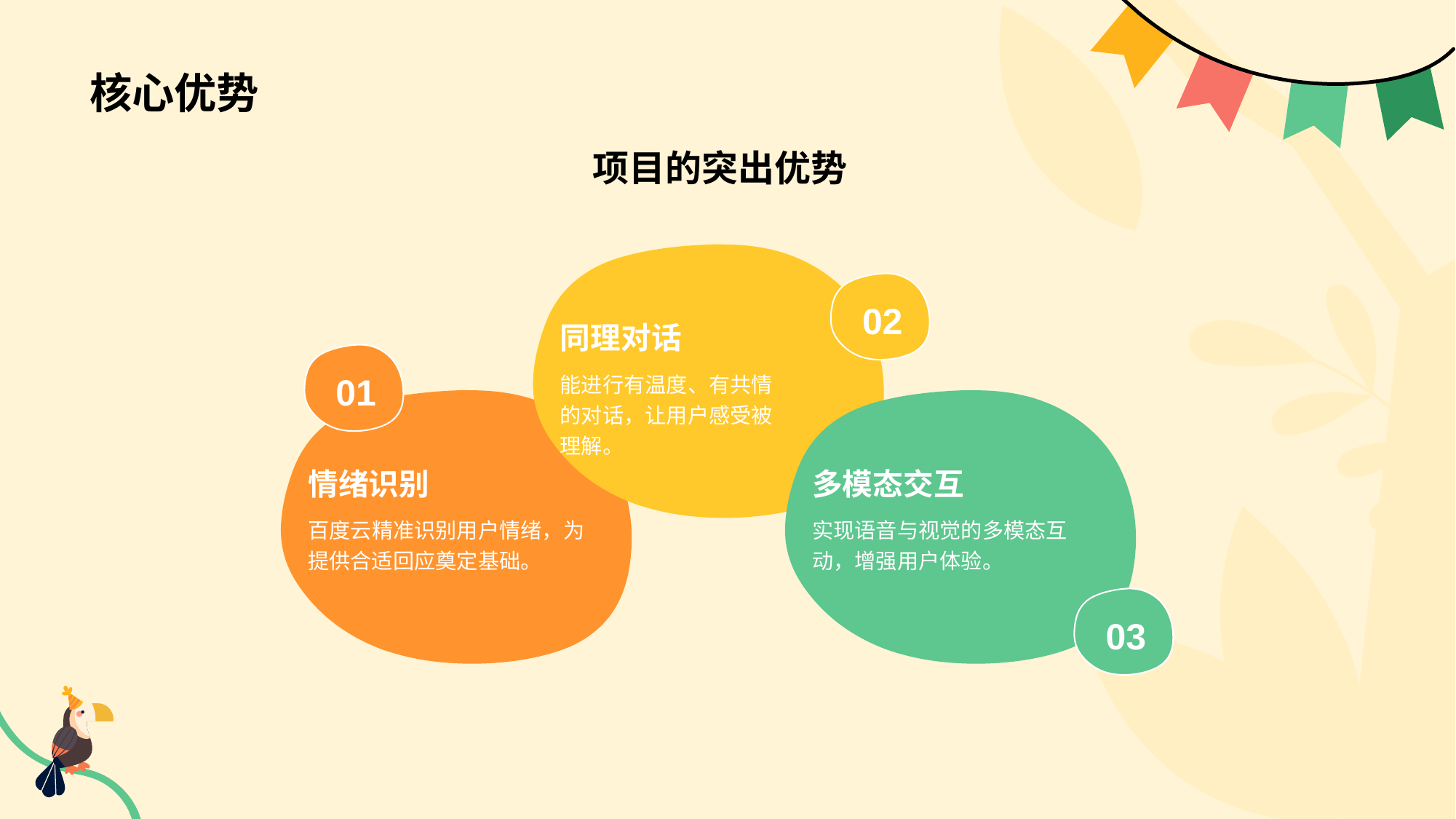

# 核心优势
项目的突出优势

02
同理对话
能进行有温度、有共情的对话，让用户感受被理解。

01

情绪识别
百度云精准识别用户情绪，为提供合适回应奠定基础。

多模态交互
实现语音与视觉的多模态互动，增强用户体验。

03